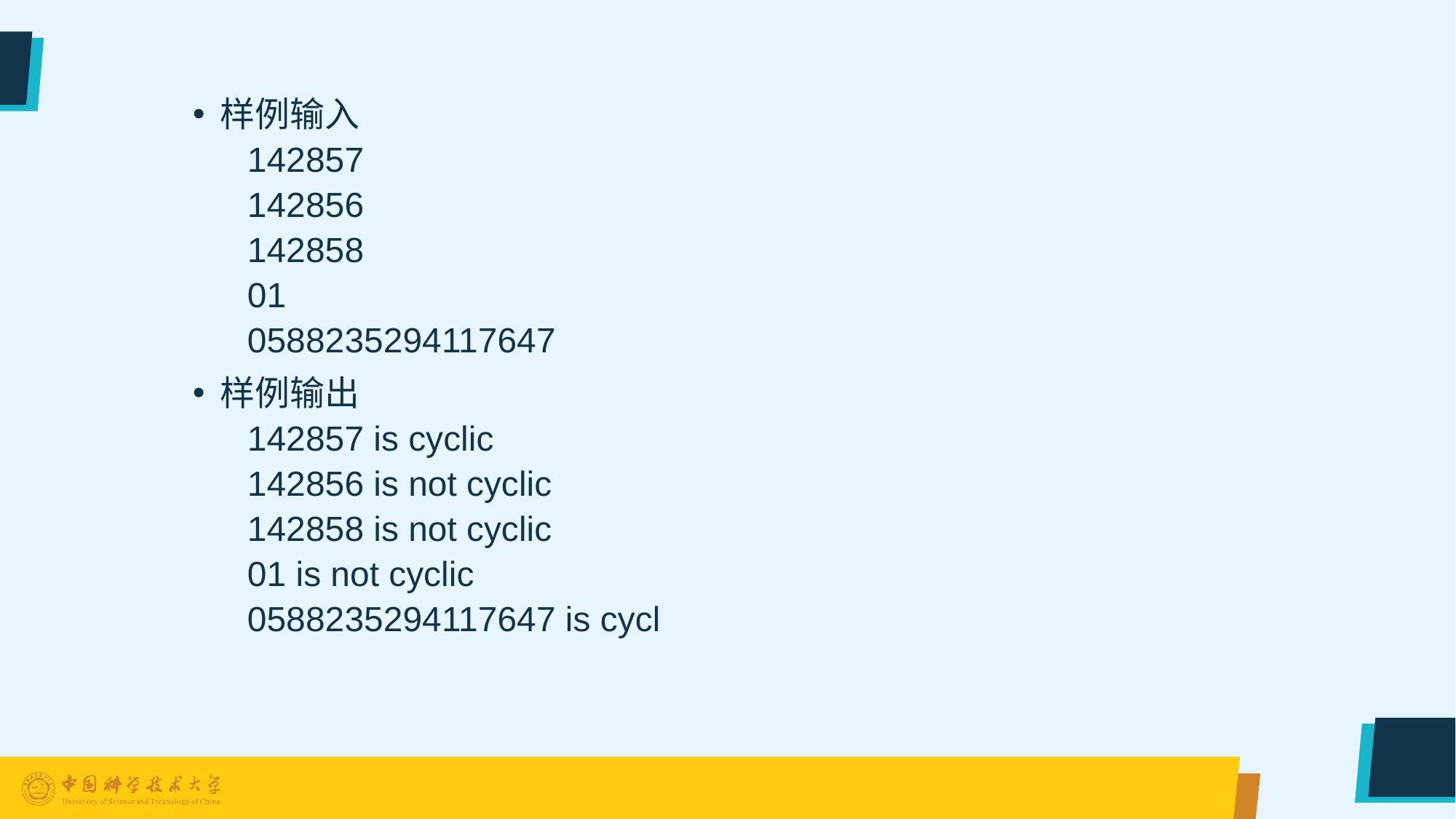

样例输入
142857
142856
142858
01
0588235294117647
样例输出
142857 is cyclic
142856 is not cyclic
142858 is not cyclic
01 is not cyclic
0588235294117647 is cycl